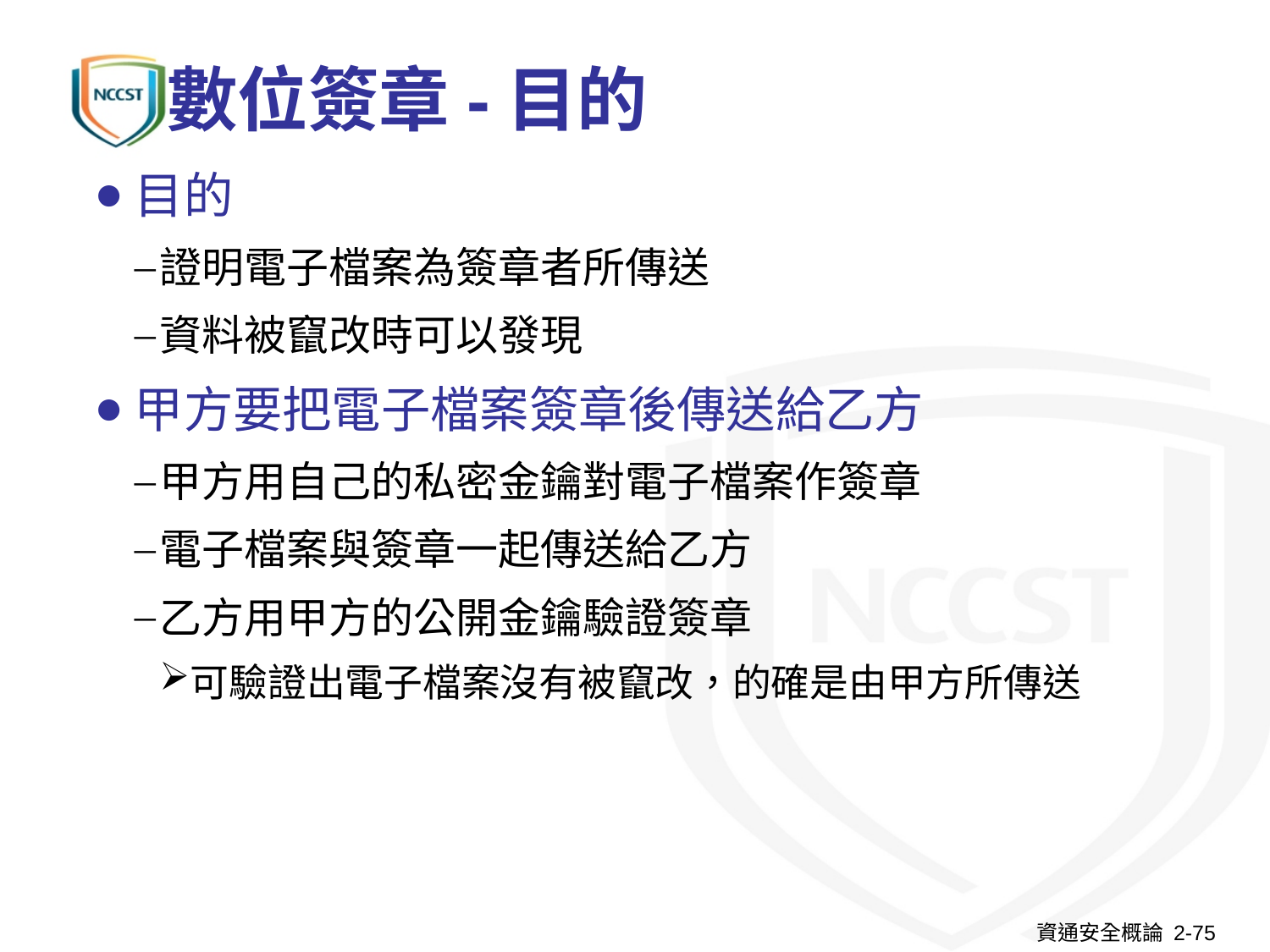

# 數位簽章-目的
目的
證明電子檔案為簽章者所傳送
資料被竄改時可以發現
甲方要把電子檔案簽章後傳送給乙方
甲方用自己的私密金鑰對電子檔案作簽章
電子檔案與簽章一起傳送給乙方
乙方用甲方的公開金鑰驗證簽章
可驗證出電子檔案沒有被竄改，的確是由甲方所傳送